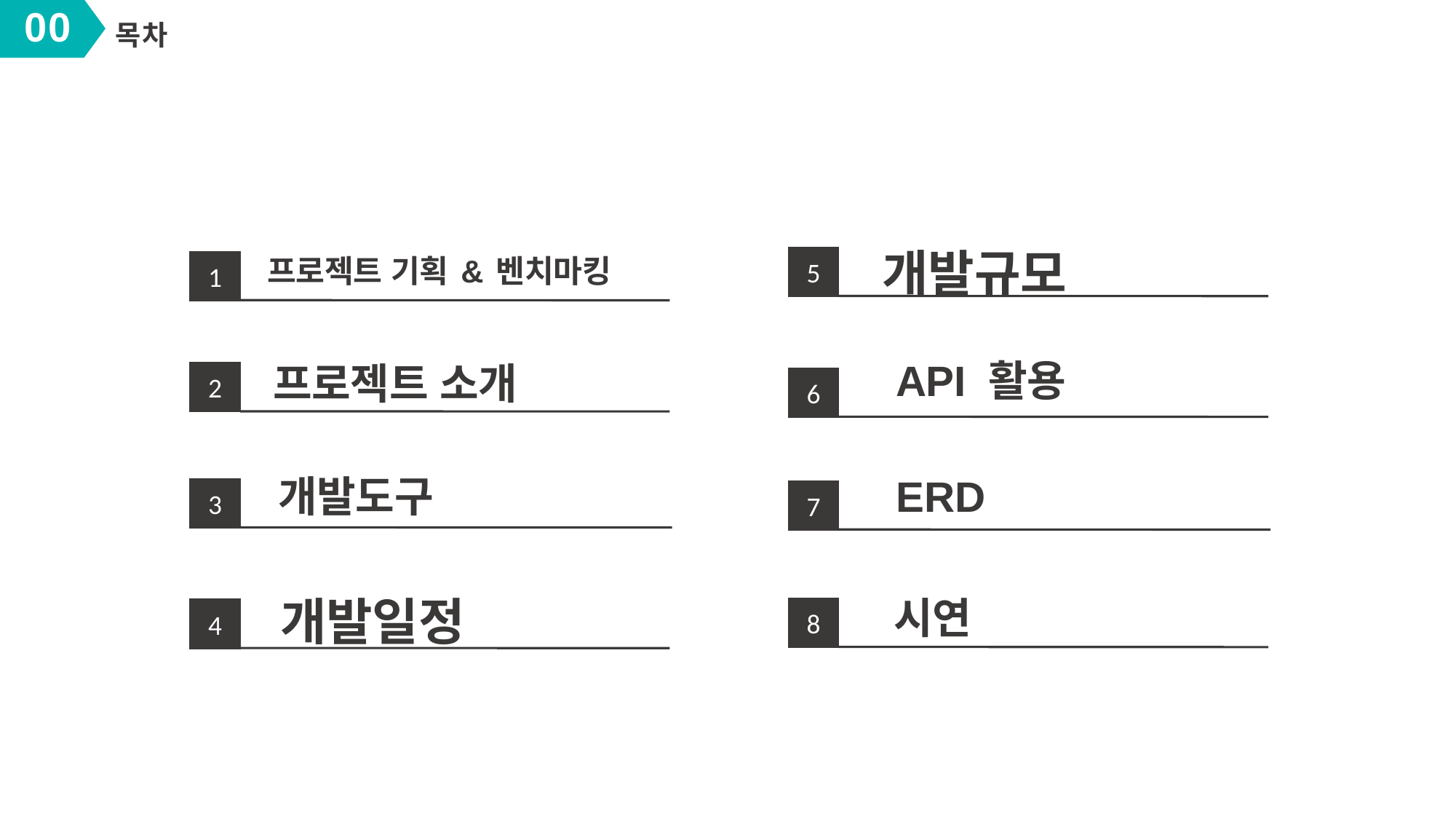

00

목차
개발규모
5
프로젝트 기획 & 벤치마킹
1
API 활용
프로젝트 소개
2
6
ERD
개발도구
3
7
개발일정
시연
8
4